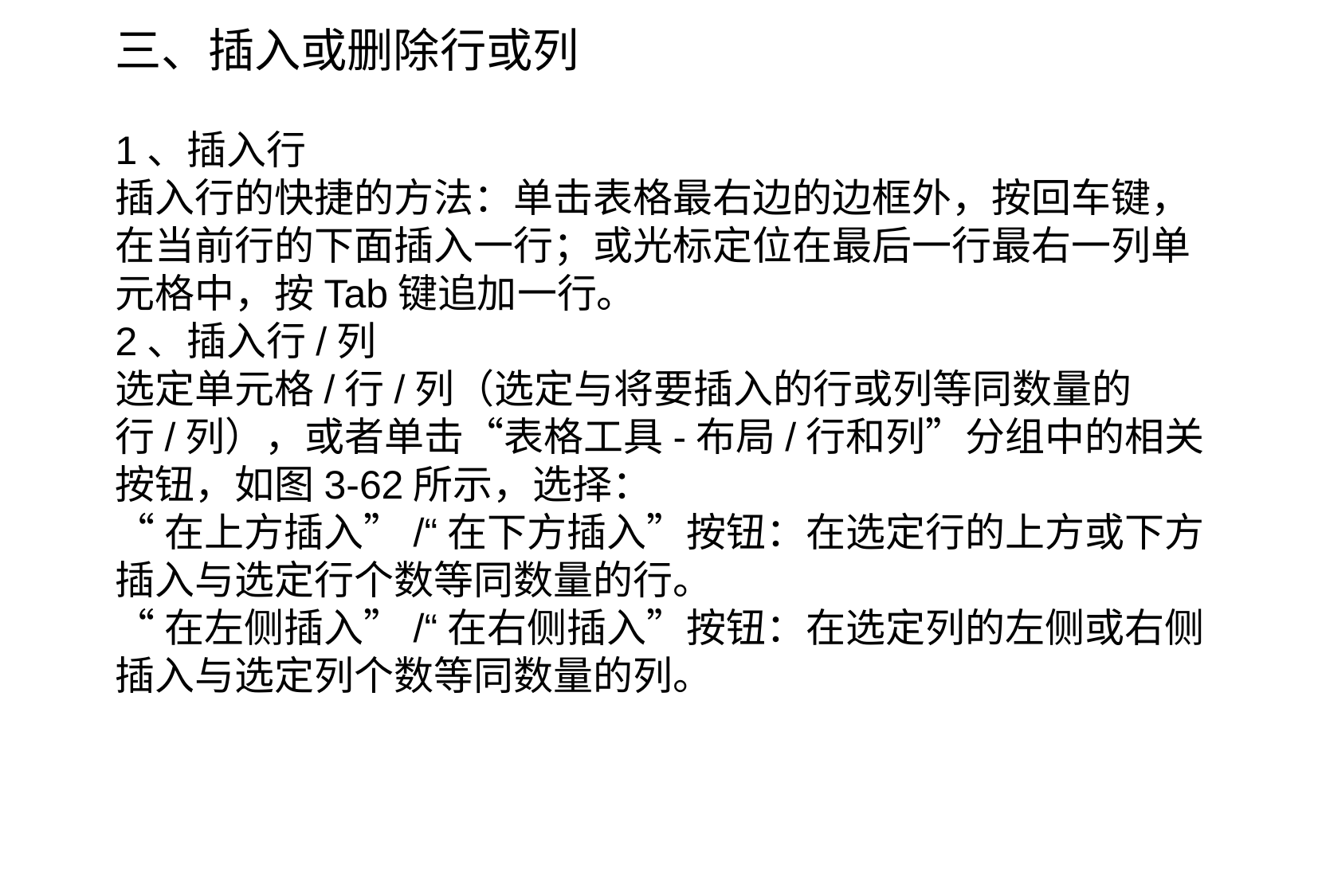

三、插入或删除行或列

1、插入行
插入行的快捷的方法：单击表格最右边的边框外，按回车键，在当前行的下面插入一行；或光标定位在最后一行最右一列单元格中，按Tab键追加一行。
2、插入行/列
选定单元格/行/列（选定与将要插入的行或列等同数量的行/列），或者单击“表格工具-布局/行和列”分组中的相关按钮，如图3-62所示，选择：
“在上方插入”/“在下方插入”按钮：在选定行的上方或下方插入与选定行个数等同数量的行。
“在左侧插入”/“在右侧插入”按钮：在选定列的左侧或右侧插入与选定列个数等同数量的列。